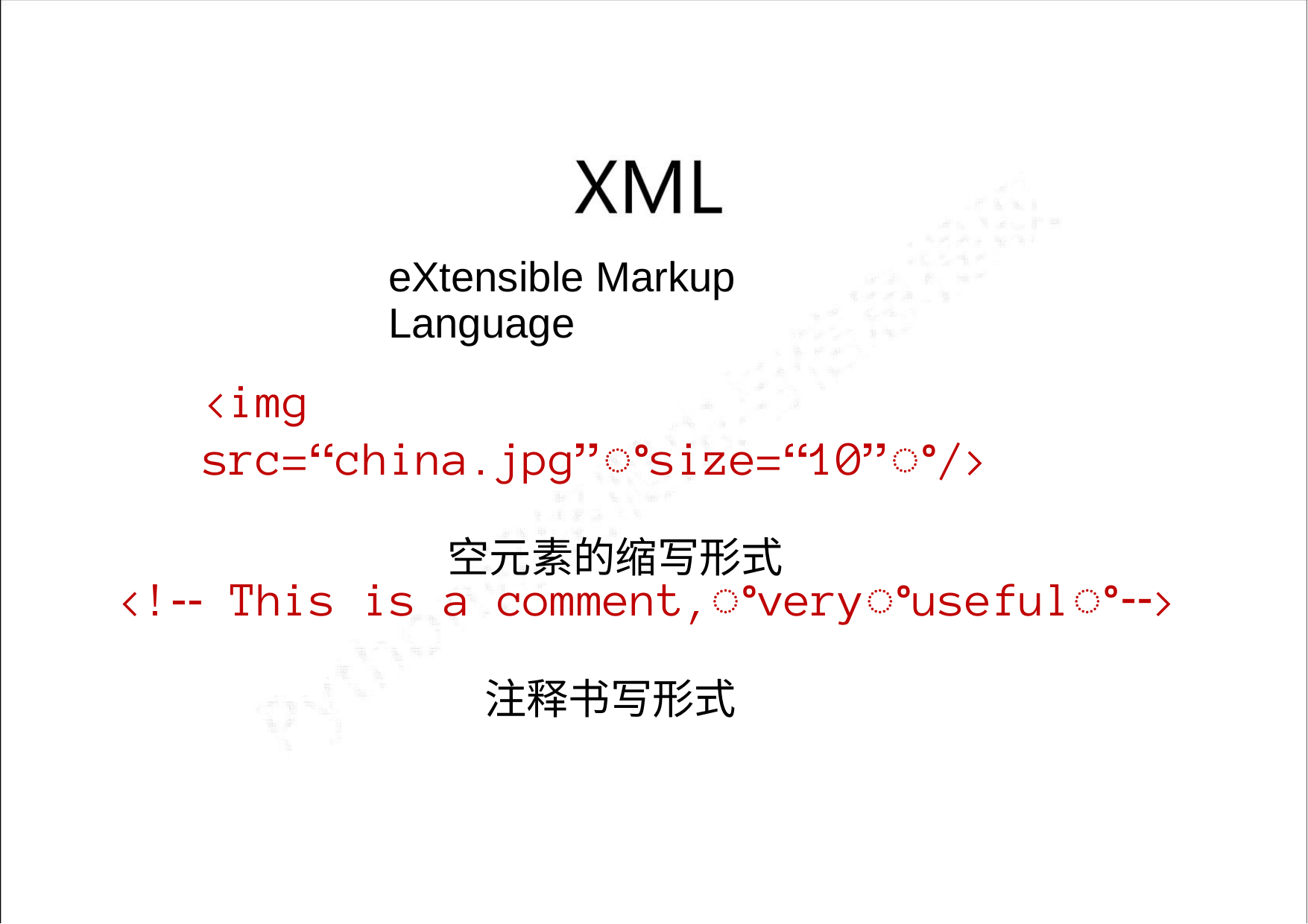

eXtensible Markup Language
<img src=“china.jpg”ꢀsize=“10”ꢀ/>
空元素的缩写形式
<!‐‐ This is a comment,ꢀveryꢀusefulꢀ‐‐>
注释书写形式